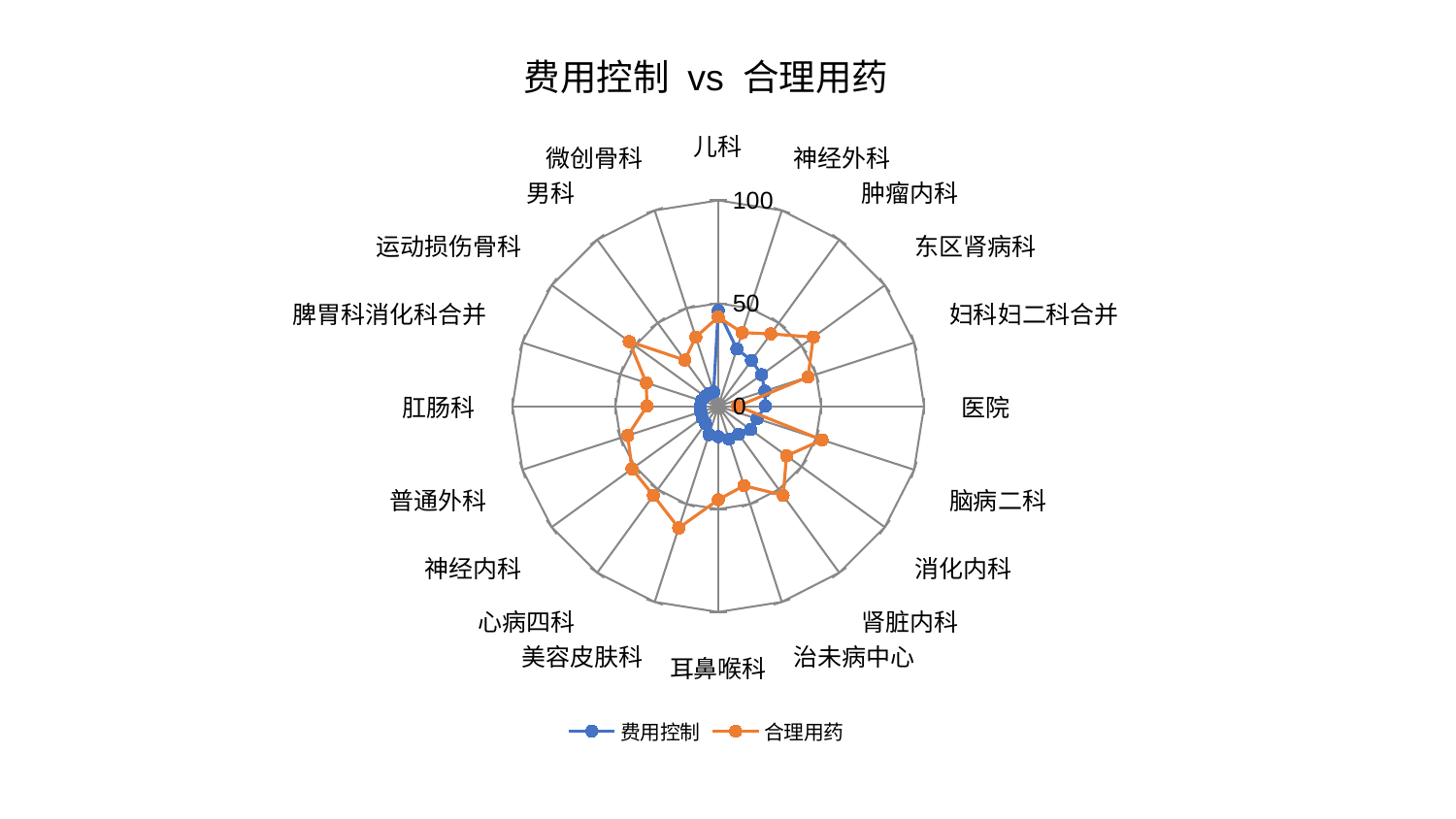

### Chart: 费用控制 vs 合理用药

| Category | 费用控制 | 合理用药 |
|---|---|---|
| 儿科 | 46.49017769524525 | 43.33698401862806 |
| 神经外科 | 29.241630560209515 | 37.59378500056146 |
| 肿瘤内科 | 27.468183144699076 | 43.415087157595025 |
| 东区肾病科 | 26.06054012468833 | 57.085052614206155 |
| 妇科妇二科合并 | 23.83019298435573 | 45.82915578066804 |
| 医院 | 22.868001588837735 | 9.401323846684786 |
| 脑病二科 | 19.79835497130676 | 53.01496176830556 |
| 消化内科 | 19.384057573858367 | 41.050505337888154 |
| 肾脏内科 | 16.826396115114182 | 53.57685321905661 |
| 治未病中心 | 16.803023099003198 | 40.625513008666275 |
| 耳鼻喉科 | 14.805278510409678 | 45.44088838793386 |
| 美容皮肤科 | 14.536711861270208 | 62.23154088016317 |
| 心病四科 | 10.421044085541762 | 53.62917258545043 |
| 神经内科 | 9.704960070994591 | 51.826047673812454 |
| 普通外科 | 9.00270274357598 | 46.23863947201107 |
| 肛肠科 | 8.824055490357264 | 34.63903145548132 |
| 脾胃科消化科合并 | 8.615227920487929 | 36.76724998751201 |
| 运动损伤骨科 | 7.9797859674280955 | 53.46251411490046 |
| 男科 | 7.584717772447493 | 27.710360062795445 |
| 微创骨科 | 7.265012204535394 | 35.33271501885322 |
44